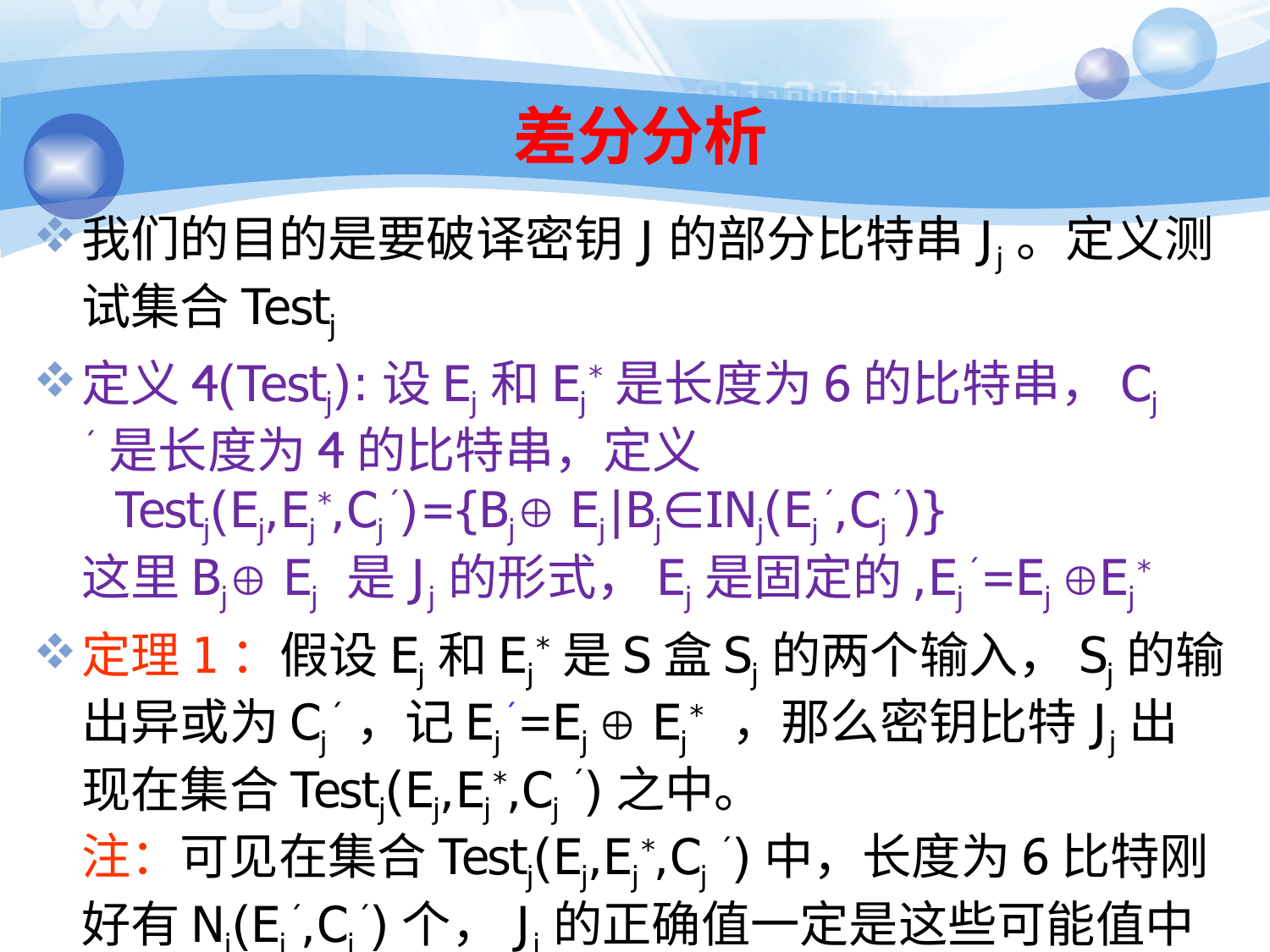

# 差分分析
我们的目的是要破译密钥J的部分比特串Jj。定义测试集合Testj
定义4(Testj):设Ej和Ej*是长度为6的比特串，Cj´是长度为4的比特串，定义
  Testj(Ej,Ej*,Cj´)={Bj⊕ Ej|Bj∈INj(Ej´,Cj´)}
这里Bj⊕ Ej 是Jj的形式，Ej是固定的,Ej´=Ej ⊕Ej*
定理1：假设Ej和Ej*是S盒Sj的两个输入，Sj的输出异或为Cj´，记Ej´=Ej ⊕ Ej* ，那么密钥比特Jj出现在集合Testj(Ej,Ej*,Cj ´)之中。
注：可见在集合Testj(Ej,Ej*,Cj ´)中，长度为6比特刚好有Nj(Ej´,Cj´)个，Jj的正确值一定是这些可能值中的一个。